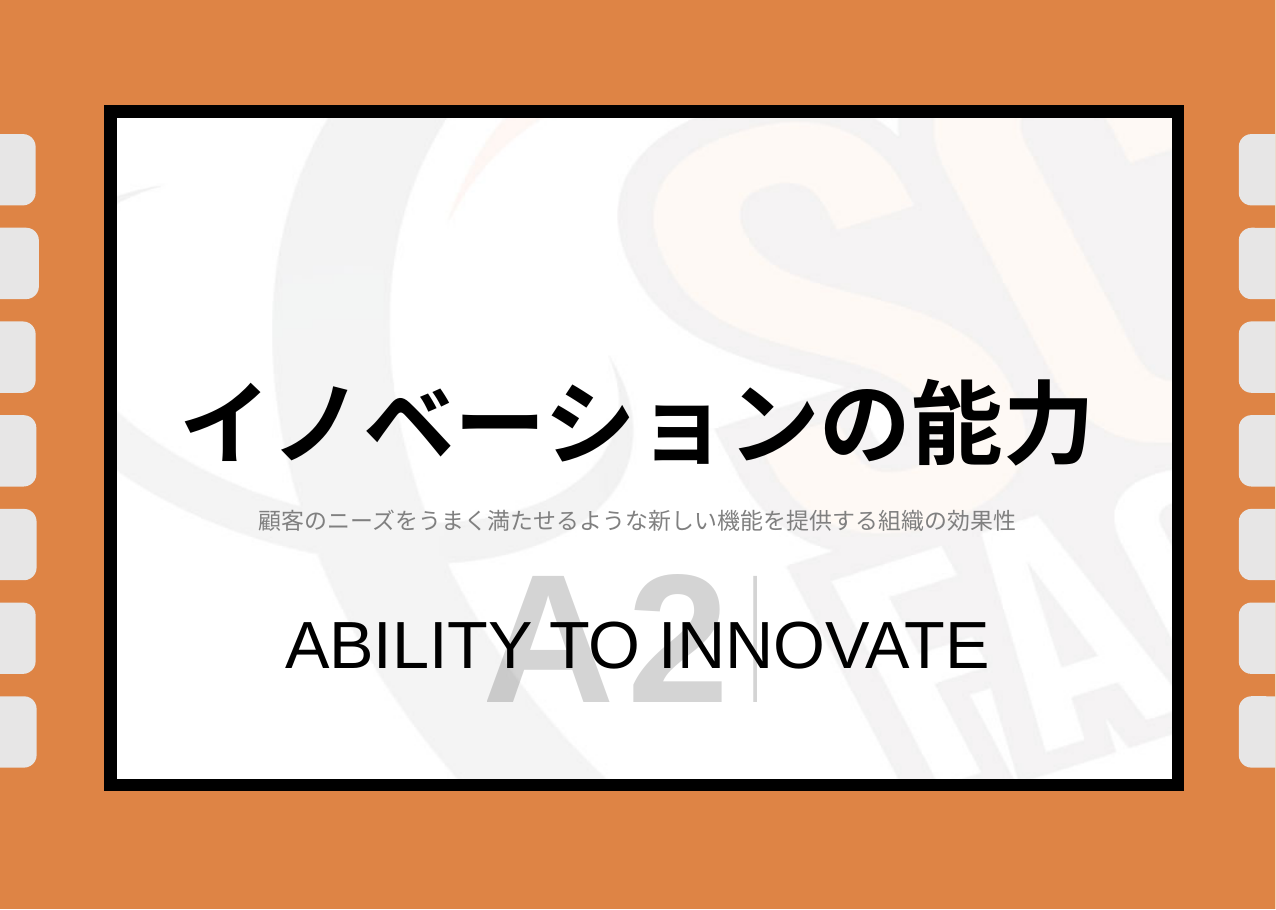

# イノベーションの能力

顧客のニーズをうまく満たせるような新しい機能を提供する組織の効果性

A2I
ABILITY TO INNOVATE